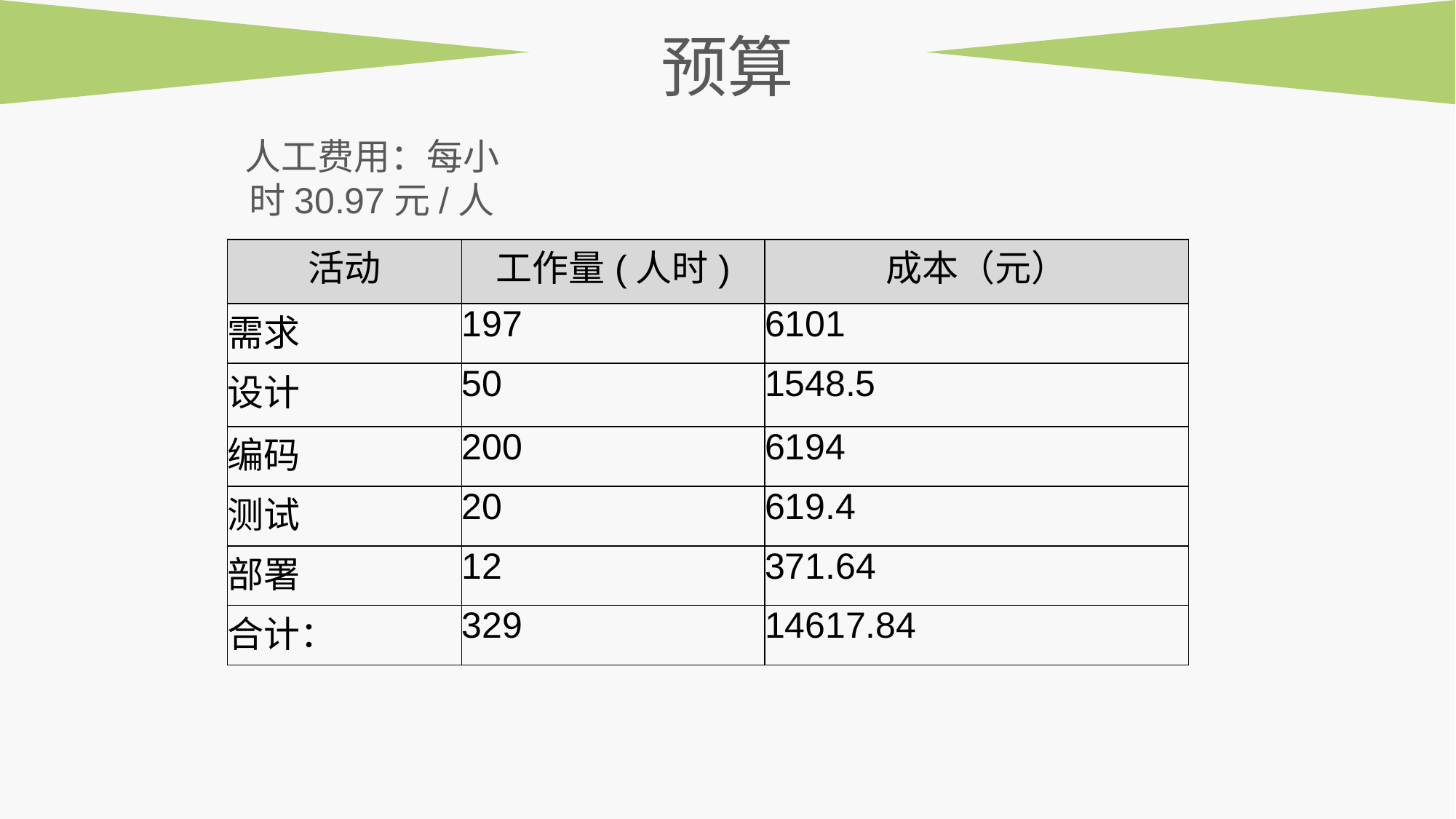

预算
人工费用：每小时30.97元/人
| 活动 | 工作量(人时) | 成本（元） |
| --- | --- | --- |
| 需求 | 197 | 6101 |
| 设计 | 50 | 1548.5 |
| 编码 | 200 | 6194 |
| 测试 | 20 | 619.4 |
| 部署 | 12 | 371.64 |
| 合计： | 329 | 14617.84 |